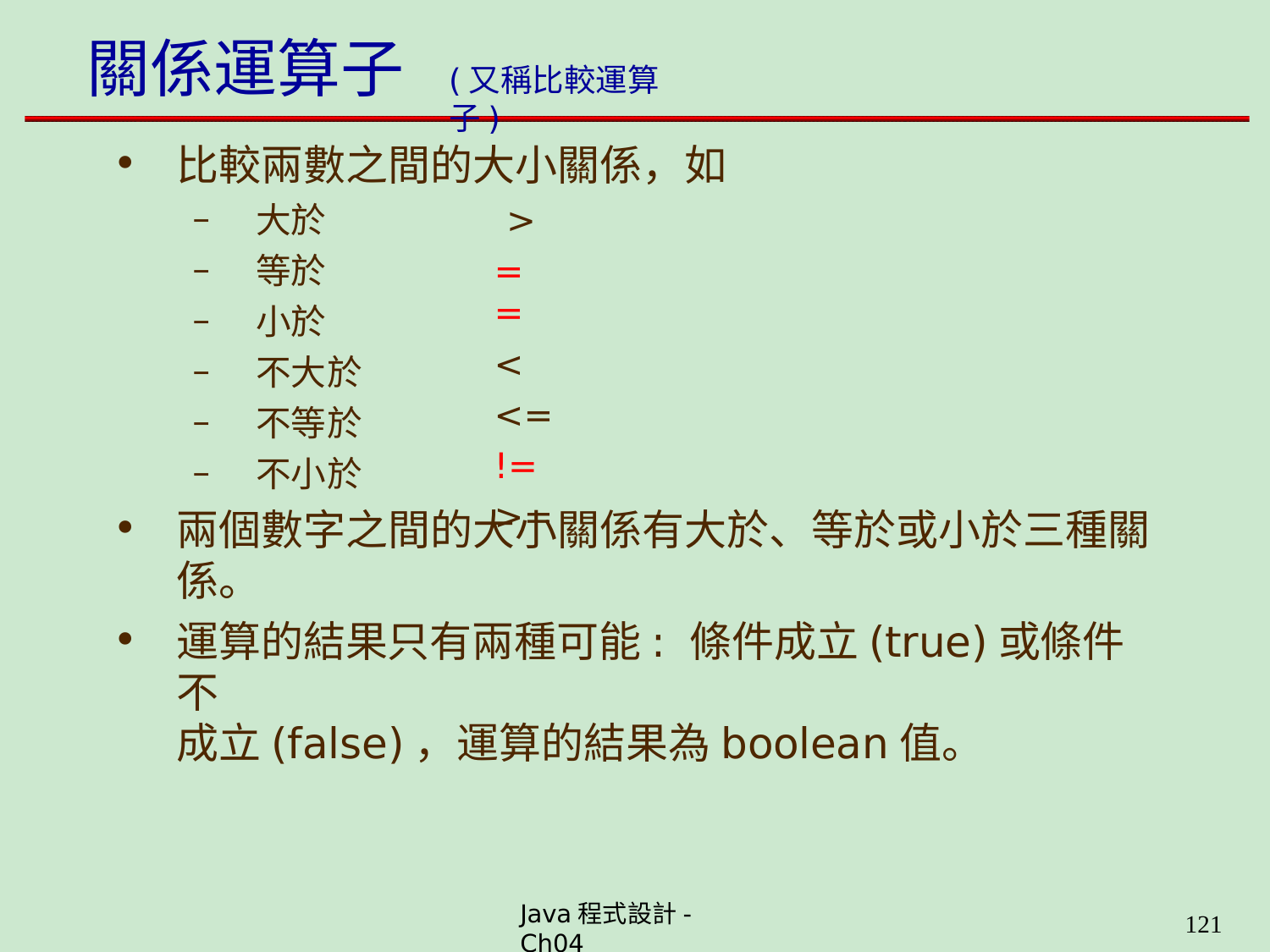

# 關係運算子
(又稱比較運算子)
比較兩數之間的大小關係，如
大於
等於
小於
不大於
不等於
不小於
>
= =
<
<=
!=
>=
兩個數字之間的大小關係有大於、等於或小於三種關 係。
運算的結果只有兩種可能: 條件成立(true)或條件不
成立(false)，運算的結果為boolean值。
Java程式設計-Ch04
121